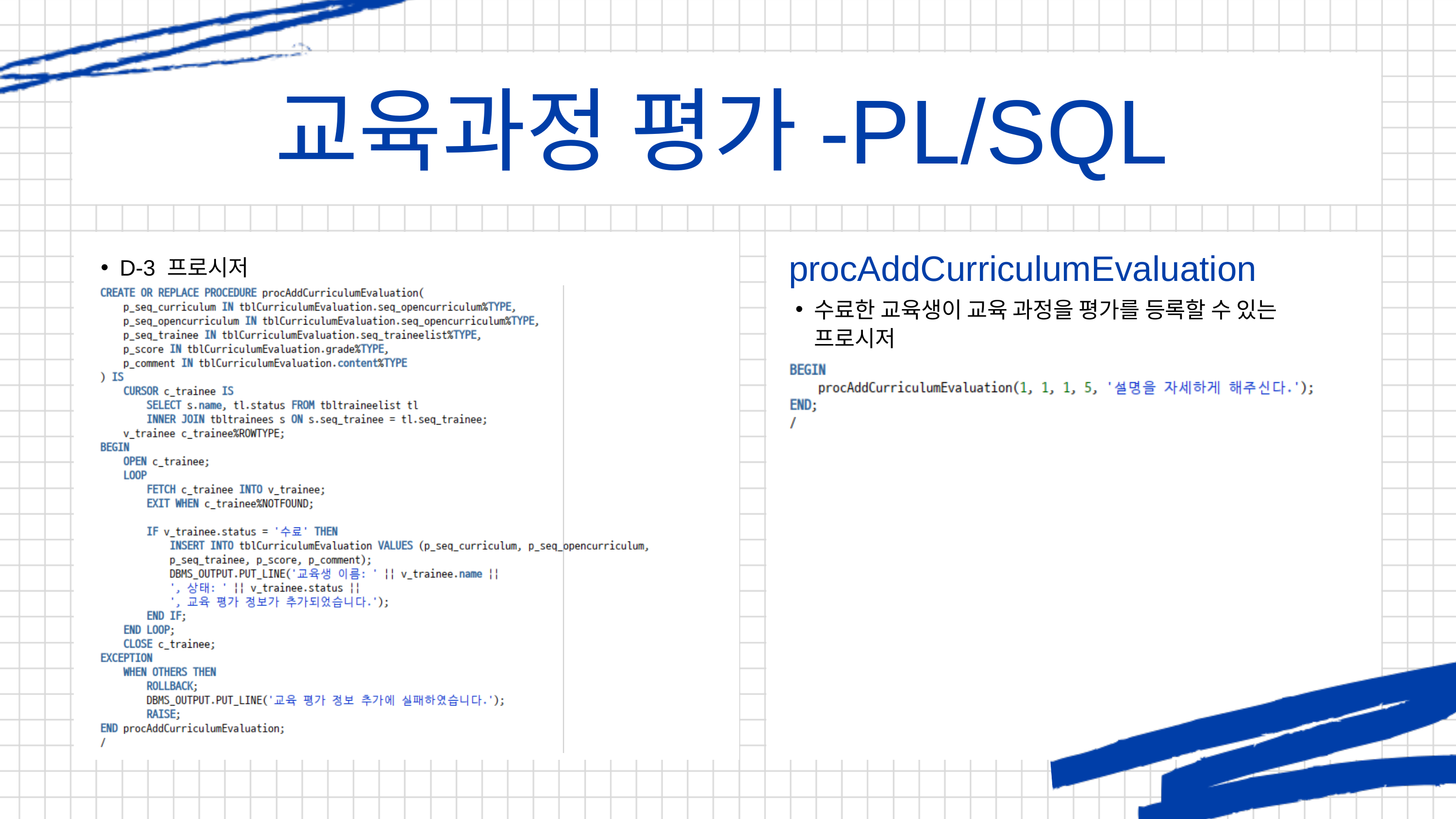

교육과정 평가-PL/SQL

procAddCurriculumEvaluation
D-3 프로시저

수료한 교육생이 교육 과정을 평가를 등록할 수 있는 프로시저